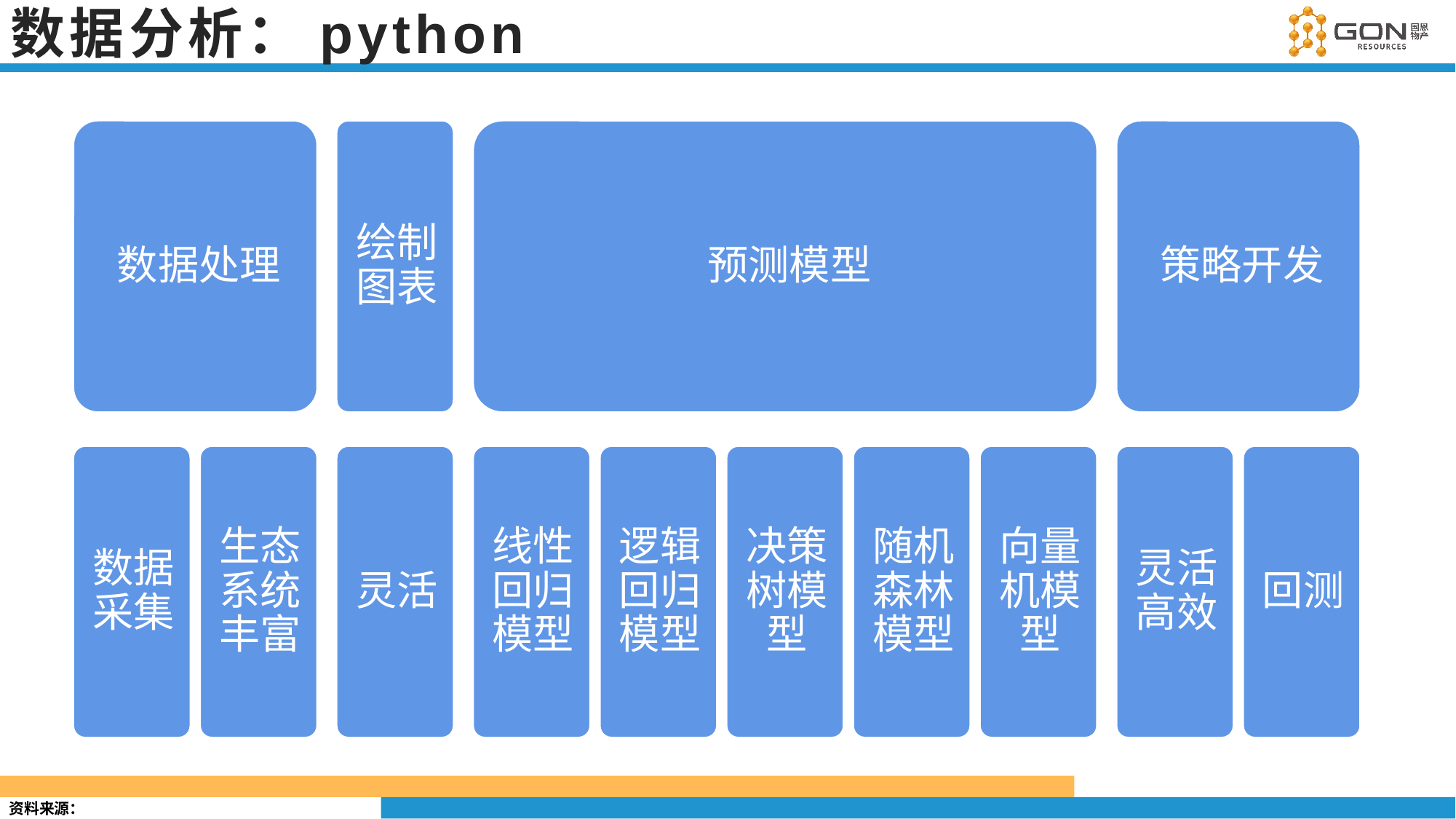

# 数据分析：python
数据处理
数据采集
生态系统丰富
绘制图表
灵活
预测模型
线性回归模型
逻辑回归模型
决策树模型
随机森林模型
向量机模型
策略开发
灵活高效
回测